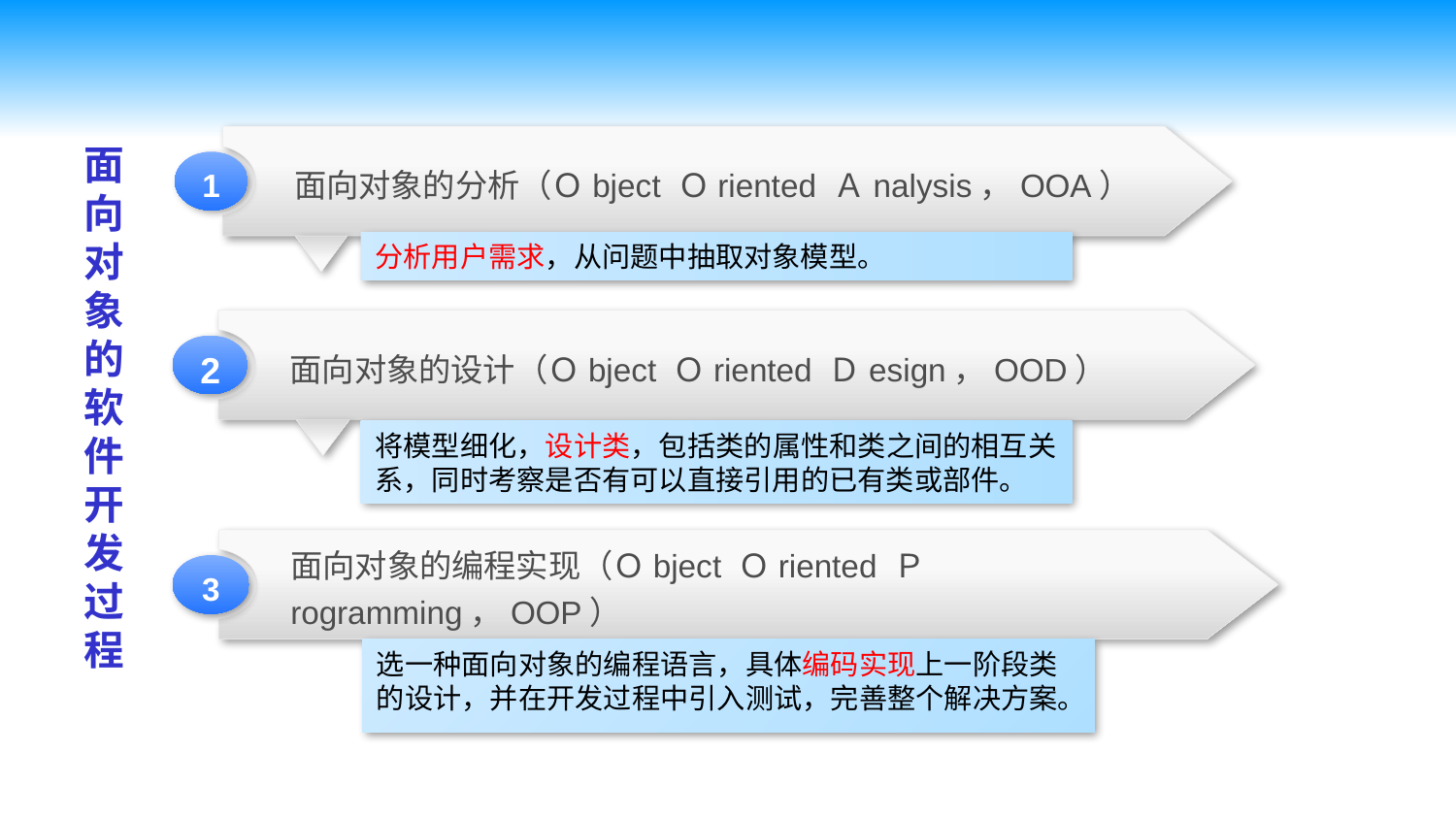

面向对象的分析（Ｏbject Ｏriented Ａnalysis，OOA）
1

面向对象的软件开发过程
分析用户需求，从问题中抽取对象模型。
面向对象的设计（Ｏbject Ｏriented Ｄesign，OOD）
2

将模型细化，设计类，包括类的属性和类之间的相互关系，同时考察是否有可以直接引用的已有类或部件。
面向对象的编程实现（Ｏbject Ｏriented Ｐrogramming，OOP）
3
选一种面向对象的编程语言，具体编码实现上一阶段类的设计，并在开发过程中引入测试，完善整个解决方案。